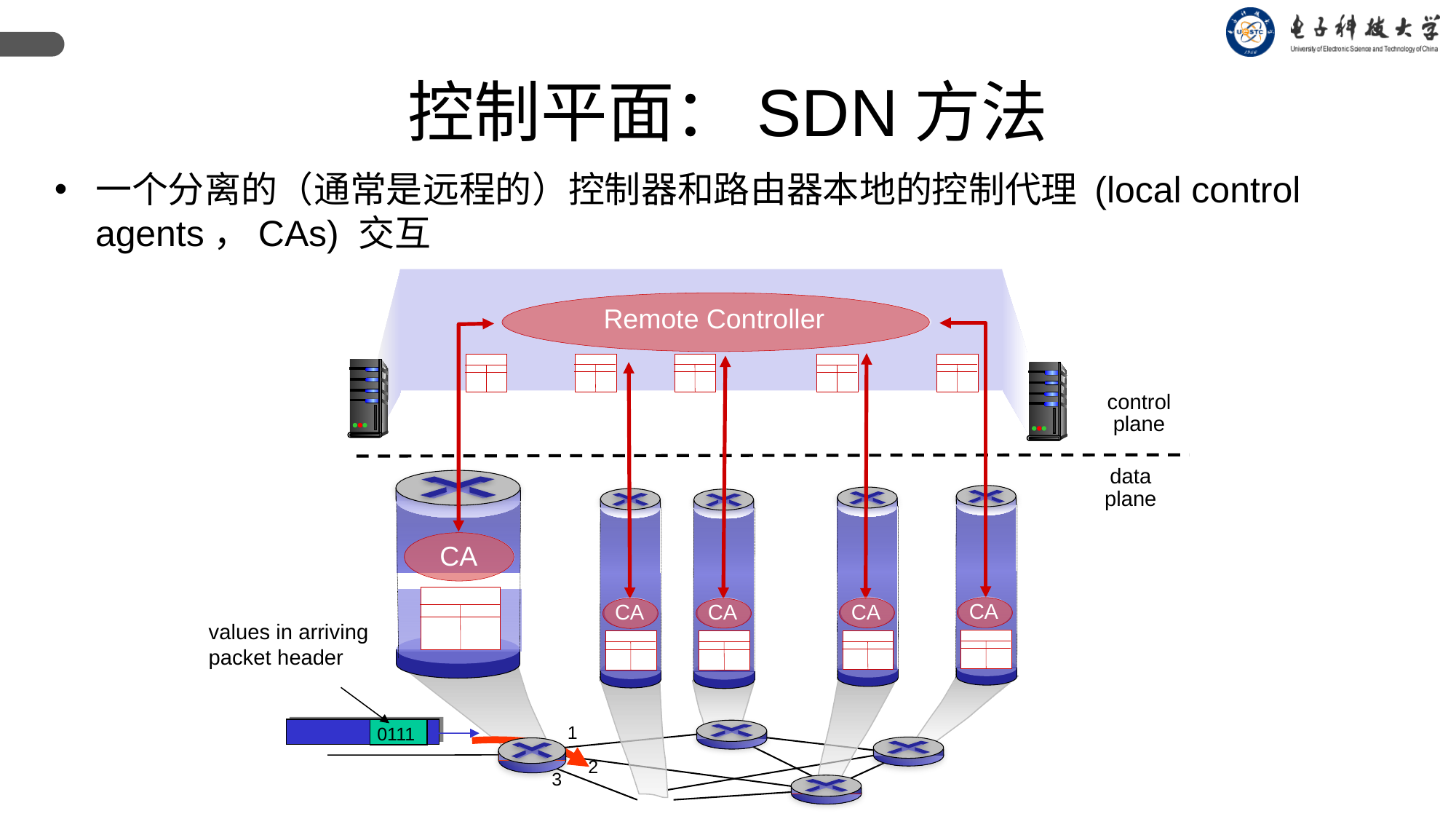

控制平面：SDN方法
一个分离的（通常是远程的）控制器和路由器本地的控制代理 (local control agents，CAs) 交互

Remote Controller

CA
CA

CA

CA

CA

control
plane
data
plane

values in arriving
packet header

0111

1

2
3